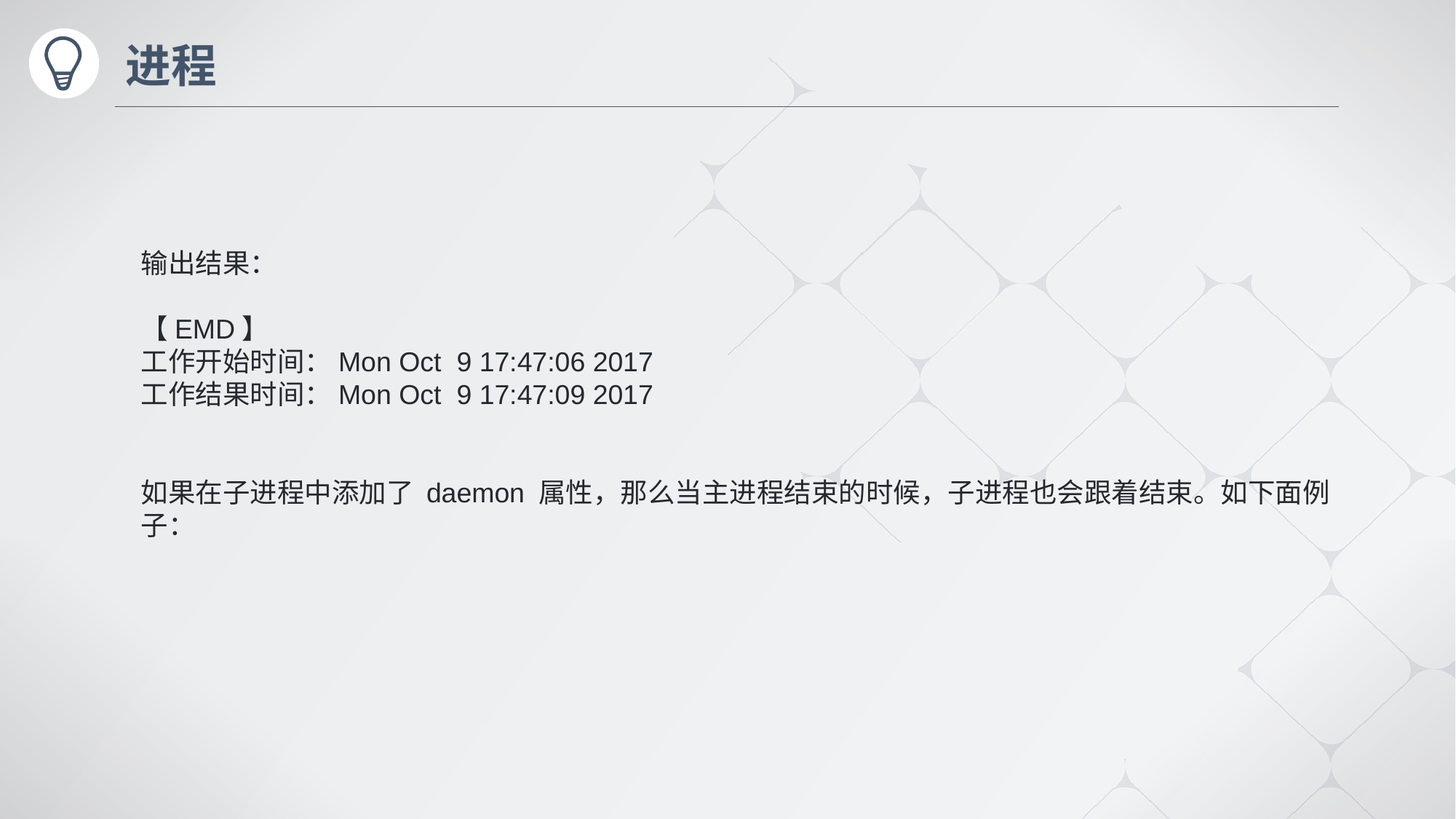

# 进程
输出结果：

【EMD】
工作开始时间：Mon Oct  9 17:47:06 2017
工作结果时间：Mon Oct  9 17:47:09 2017

如果在子进程中添加了 daemon 属性，那么当主进程结束的时候，子进程也会跟着结束。如下面例子：